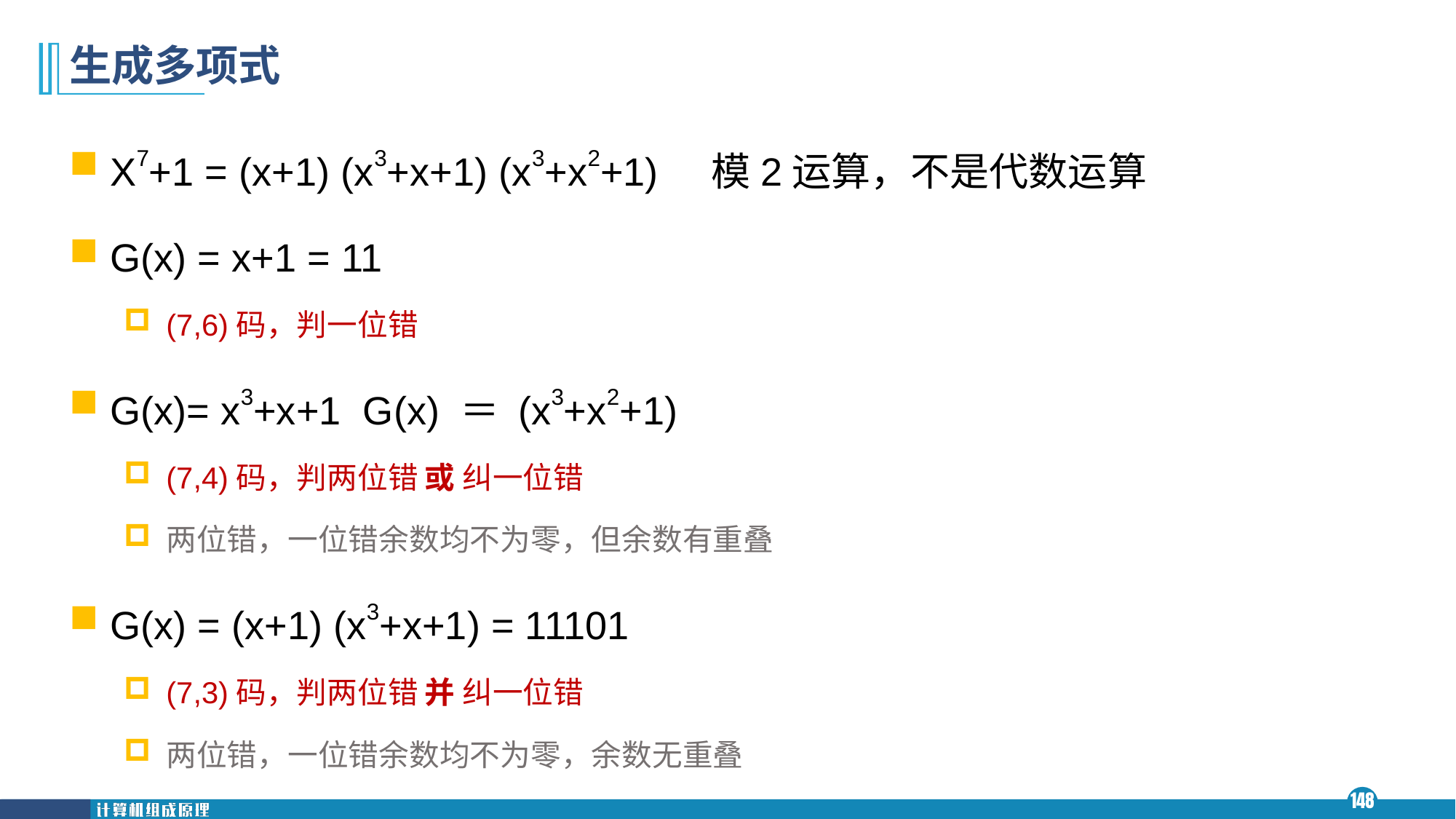

# 生成多项式
X7+1 = (x+1) (x3+x+1) (x3+x2+1)    模2运算，不是代数运算
G(x) = x+1 = 11
(7,6)码，判一位错
G(x)= x3+x+1  G(x) ＝ (x3+x2+1)
(7,4)码，判两位错 或 纠一位错
两位错，一位错余数均不为零，但余数有重叠
G(x) = (x+1) (x3+x+1) = 11101
(7,3)码，判两位错 并 纠一位错
两位错，一位错余数均不为零，余数无重叠